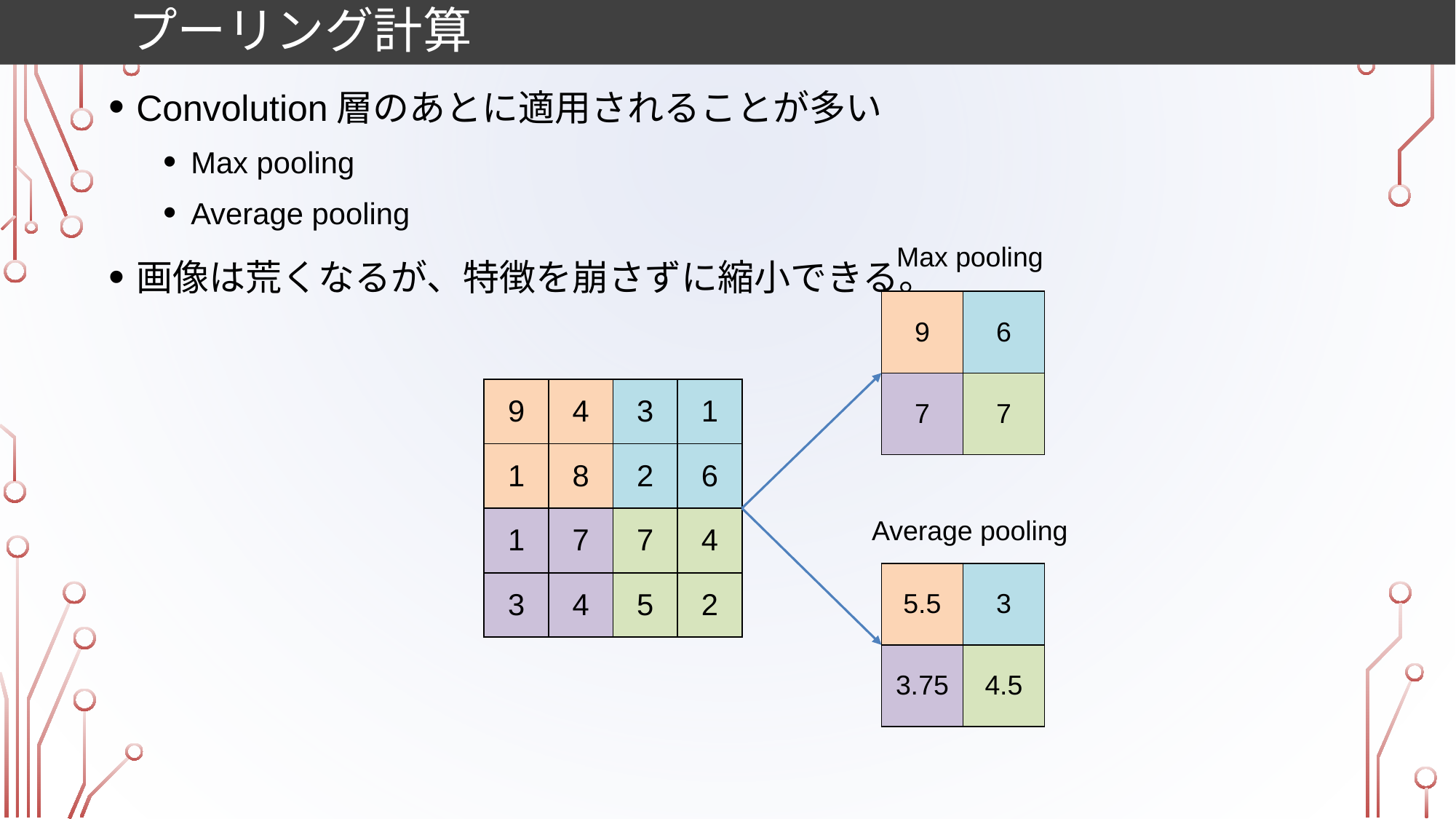

# プーリング計算
Convolution層のあとに適用されることが多い
Max pooling
Average pooling
画像は荒くなるが、特徴を崩さずに縮小できる。
Max pooling
| 9 | 6 |
| --- | --- |
| 7 | 7 |
| 9 | 4 | 3 | 1 |
| --- | --- | --- | --- |
| 1 | 8 | 2 | 6 |
| 1 | 7 | 7 | 4 |
| 3 | 4 | 5 | 2 |
Average pooling
| 5.5 | 3 |
| --- | --- |
| 3.75 | 4.5 |